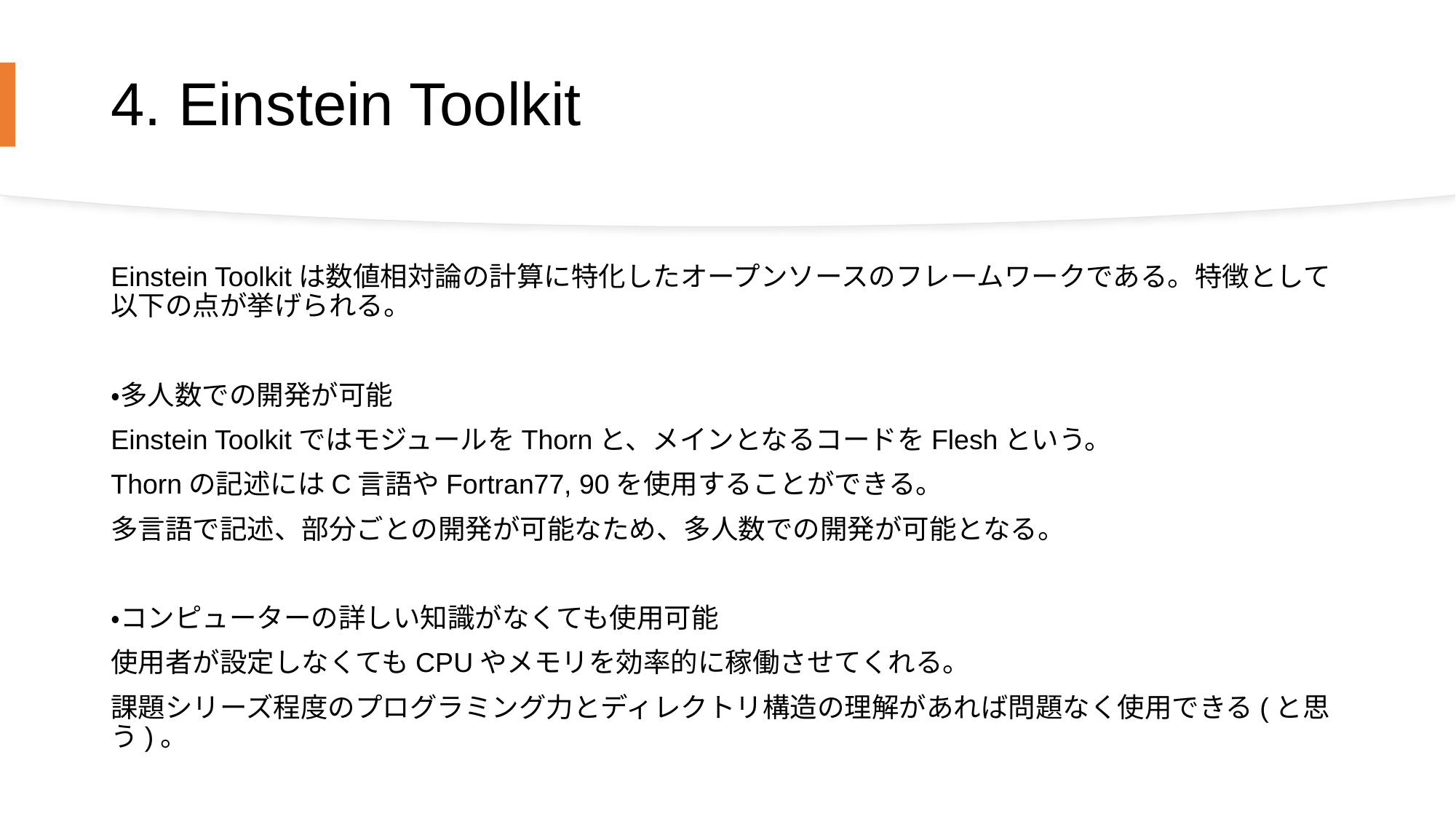

# 4. Einstein Toolkit

Einstein Toolkitは数値相対論の計算に特化したオープンソースのフレームワークである。特徴として以下の点が挙げられる。

・多人数での開発が可能
Einstein ToolkitではモジュールをThornと、メインとなるコードをFleshという。
Thornの記述にはC言語やFortran77, 90を使用することができる。
多言語で記述、部分ごとの開発が可能なため、多人数での開発が可能となる。

・コンピューターの詳しい知識がなくても使用可能
使用者が設定しなくてもCPUやメモリを効率的に稼働させてくれる。
課題シリーズ程度のプログラミング力とディレクトリ構造の理解があれば問題なく使用できる(と思う)。